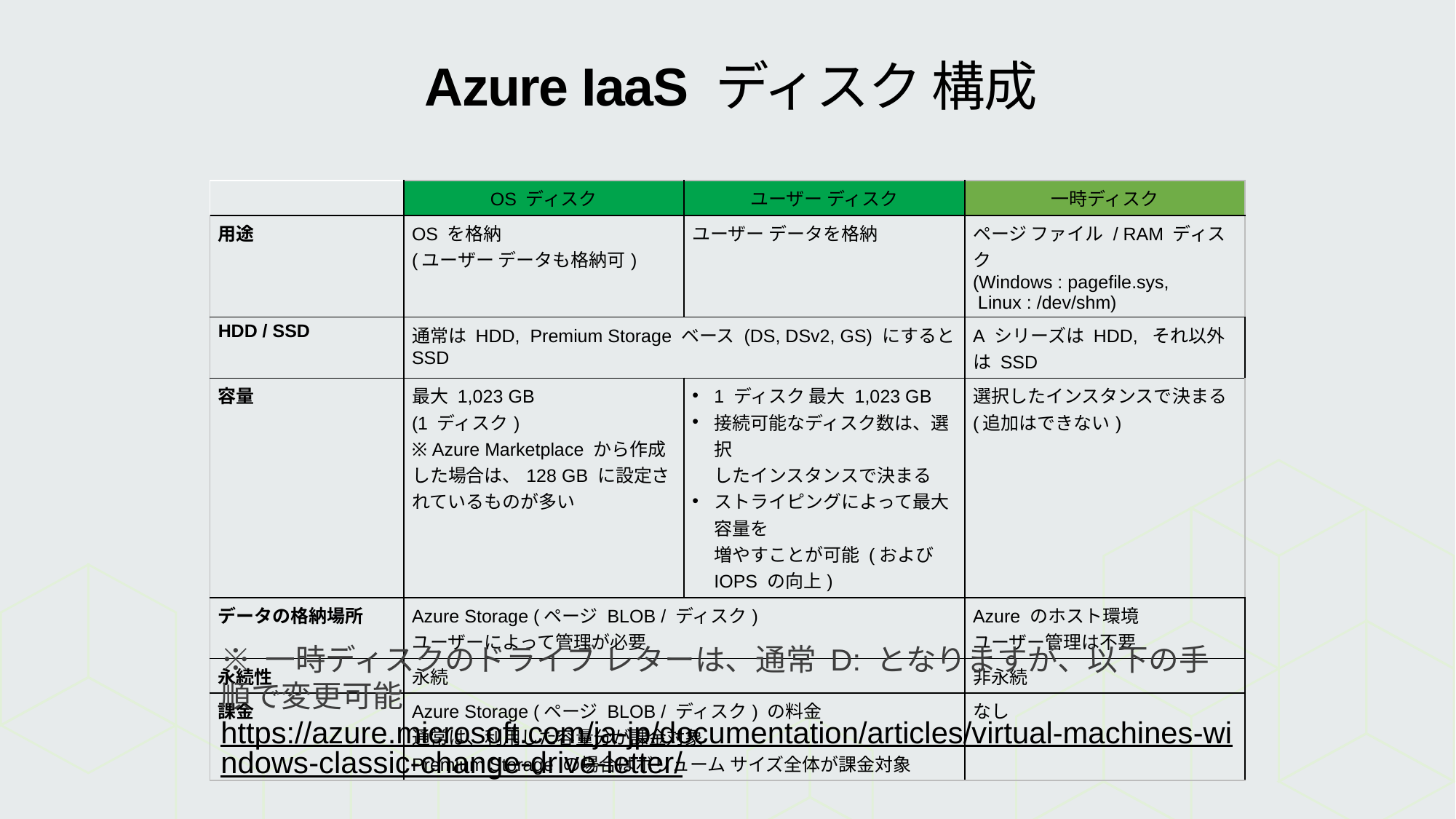

# Azure IaaS ディスク 構成
|  | OS ディスク | ユーザー ディスク | 一時ディスク |
| --- | --- | --- | --- |
| 用途 | OS を格納 (ユーザー データも格納可) | ユーザー データを格納 | ページ ファイル / RAM ディスク (Windows : pagefile.sys, Linux : /dev/shm) |
| HDD / SSD | 通常は HDD, Premium Storage ベース (DS, DSv2, GS) にすると SSD |  | A シリーズは HDD, それ以外は SSD |
| 容量 | 最大 1,023 GB (1 ディスク) ※ Azure Marketplace から作成した場合は、128 GB に設定されているものが多い | 1 ディスク 最大 1,023 GB 接続可能なディスク数は、選択 したインスタンスで決まる ストライピングによって最大容量を 増やすことが可能 (および IOPS の向上) | 選択したインスタンスで決まる (追加はできない) |
| データの格納場所 | Azure Storage (ページ BLOB / ディスク) ユーザーによって管理が必要 |  | Azure のホスト環境 ユーザー管理は不要 |
| 永続性 | 永続 |  | 非永続 |
| 課金 | Azure Storage (ページ BLOB / ディスク) の料金 通常は、利用した容量分が課金対象 Premium Storage の場合はボリューム サイズ全体が課金対象 |  | なし |
※ 一時ディスクのドライブ レターは、通常 D: となりますが、以下の手順で変更可能
https://azure.microsoft.com/ja-jp/documentation/articles/virtual-machines-windows-classic-change-drive-letter/